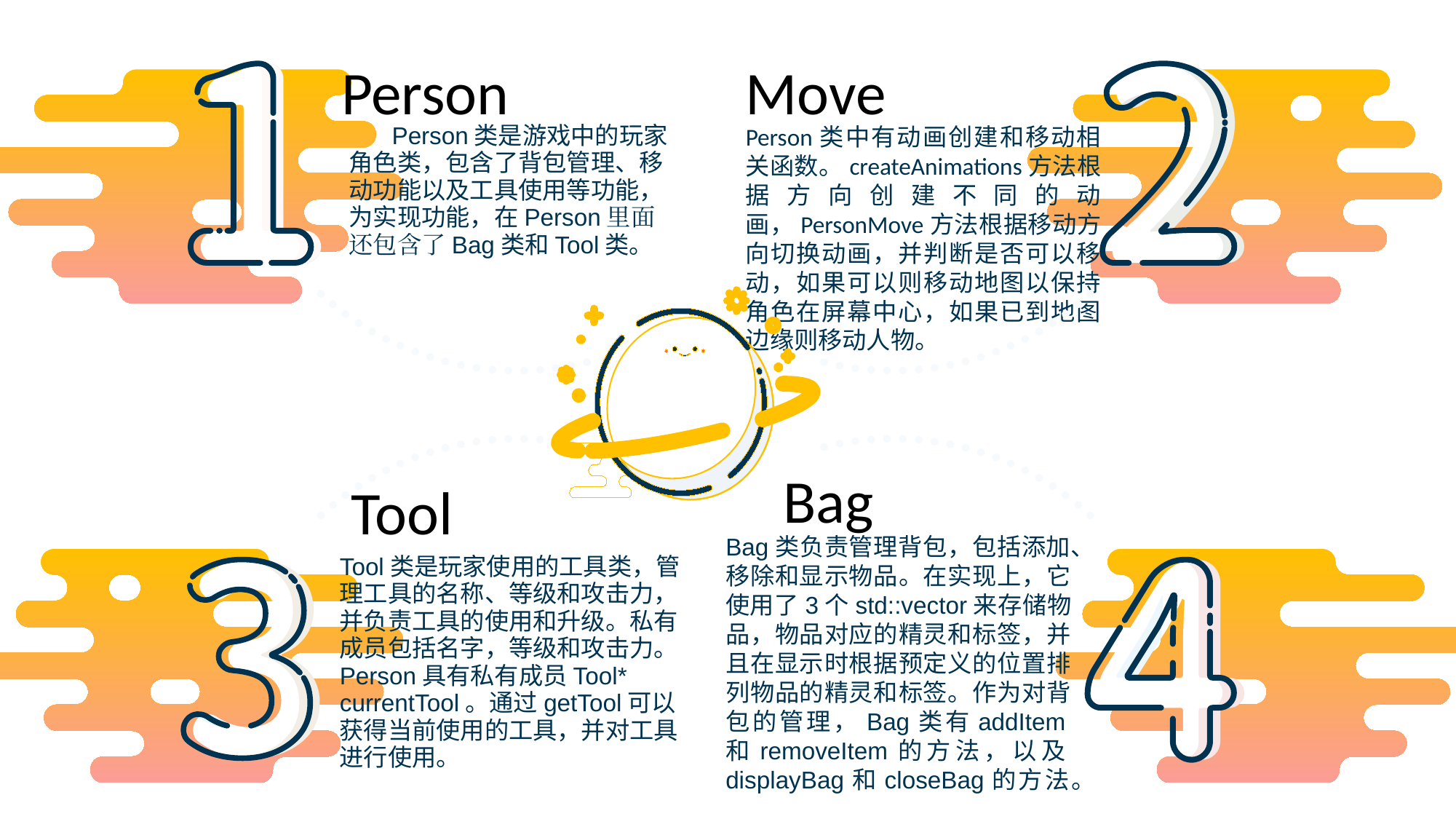

Person
Move

Person类是游戏中的玩家角色类，包含了背包管理、移动功能以及工具使用等功能，为实现功能，在Person里面还包含了Bag类和Tool类。
Person类中有动画创建和移动相关函数。createAnimations方法根据方向创建不同的动画，PersonMove方法根据移动方向切换动画，并判断是否可以移动，如果可以则移动地图以保持角色在屏幕中心，如果已到地图边缘则移动人物。

Bag
Tool
Bag类负责管理背包，包括添加、移除和显示物品。在实现上，它使用了3个std::vector来存储物品，物品对应的精灵和标签，并且在显示时根据预定义的位置排列物品的精灵和标签。作为对背包的管理，Bag类有addItem和removeItem的方法，以及displayBag和closeBag的方法。
Tool类是玩家使用的工具类，管理工具的名称、等级和攻击力，并负责工具的使用和升级。私有成员包括名字，等级和攻击力。Person具有私有成员Tool* currentTool。通过getTool可以获得当前使用的工具，并对工具进行使用。